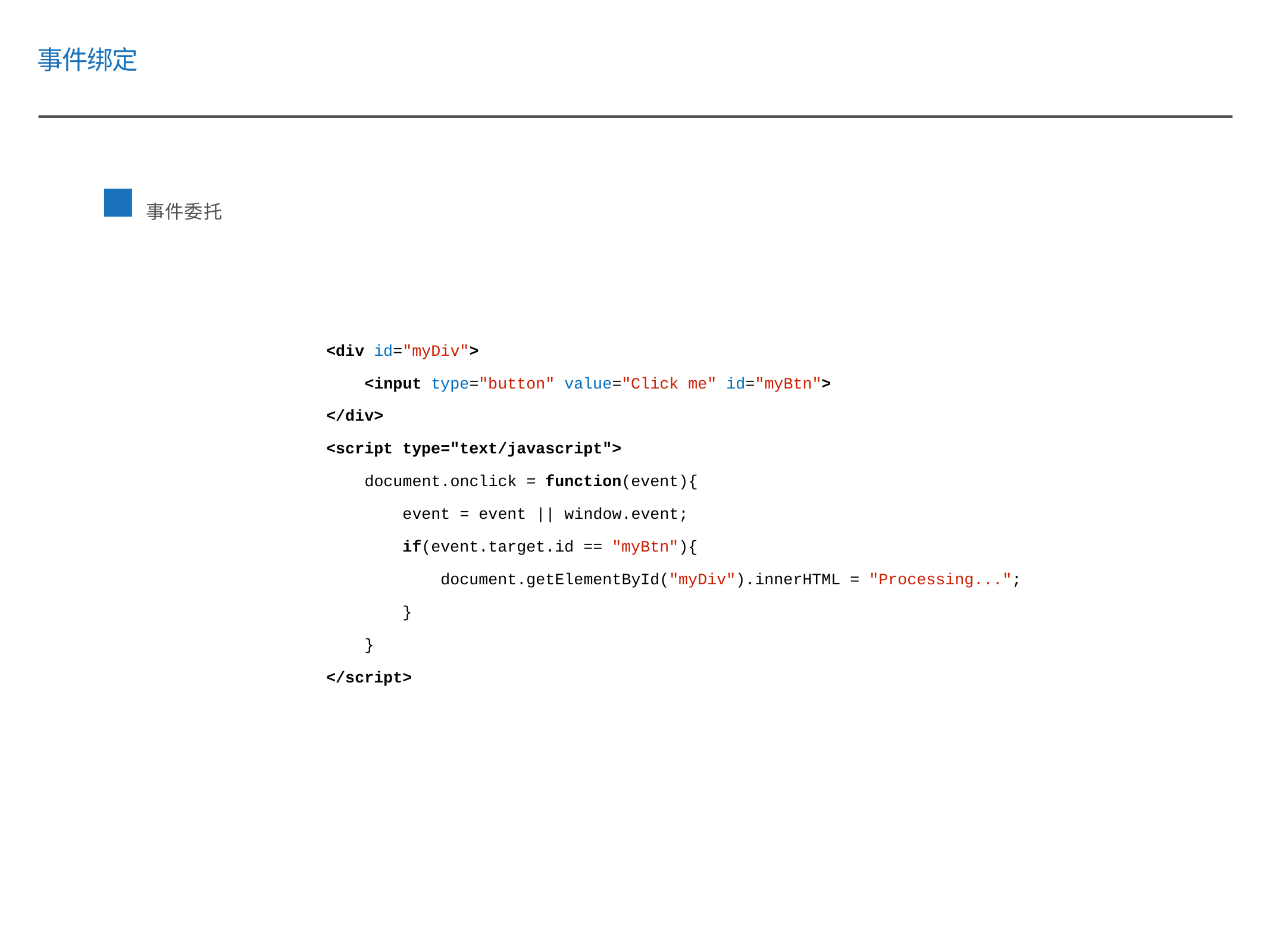

事件绑定
事件委托
<div id="myDiv">
    <input type="button" value="Click me" id="myBtn">
</div>
<script type="text/javascript">
    document.onclick = function(event){
        event = event || window.event;
        if(event.target.id == "myBtn"){
            document.getElementById("myDiv").innerHTML = "Processing...";
        }
    }
</script>